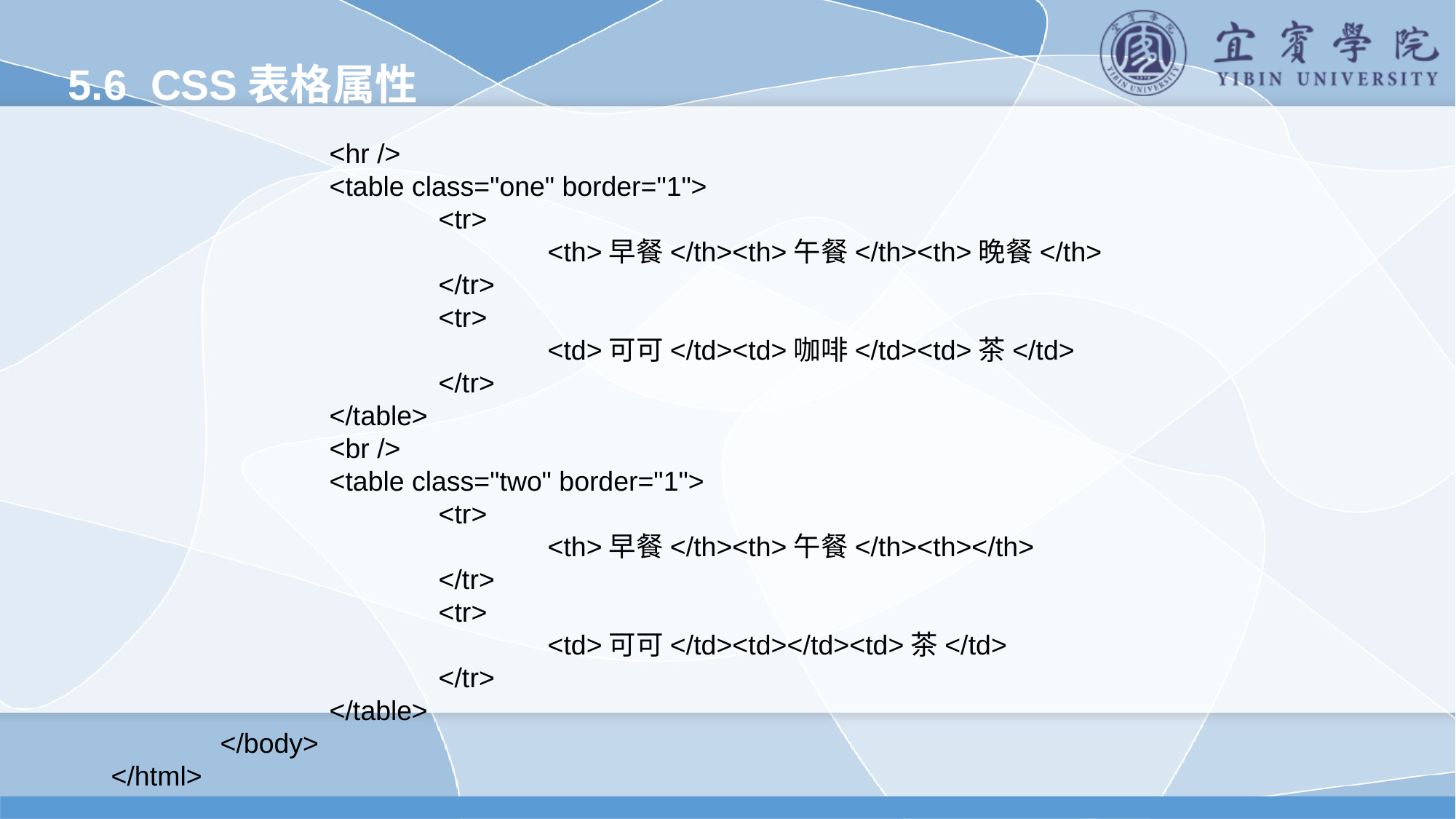

5.6  CSS表格属性
		<hr />
		<table class="one" border="1">
			<tr>
				<th>早餐</th><th>午餐</th><th>晚餐</th>
			</tr>
			<tr>
				<td>可可</td><td>咖啡</td><td>茶</td>
			</tr>
		</table>
		<br />
		<table class="two" border="1">
			<tr>
				<th>早餐</th><th>午餐</th><th></th>
			</tr>
			<tr>
				<td>可可</td><td></td><td>茶</td>
			</tr>
		</table>
	</body>
</html>